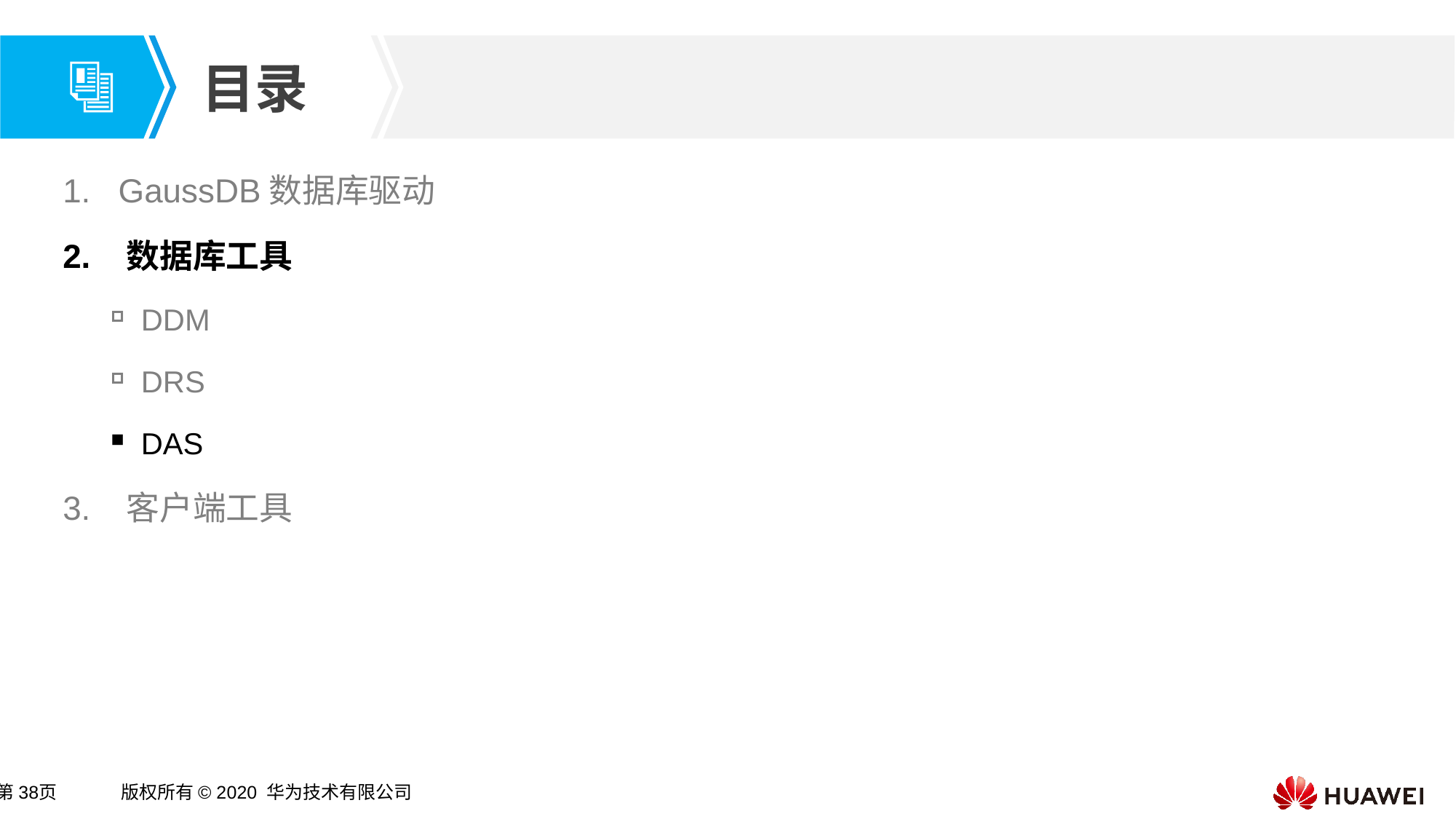

1.   GaussDB数据库驱动
2.   数据库工具
DDM
DRS
DAS
3.   客户端工具